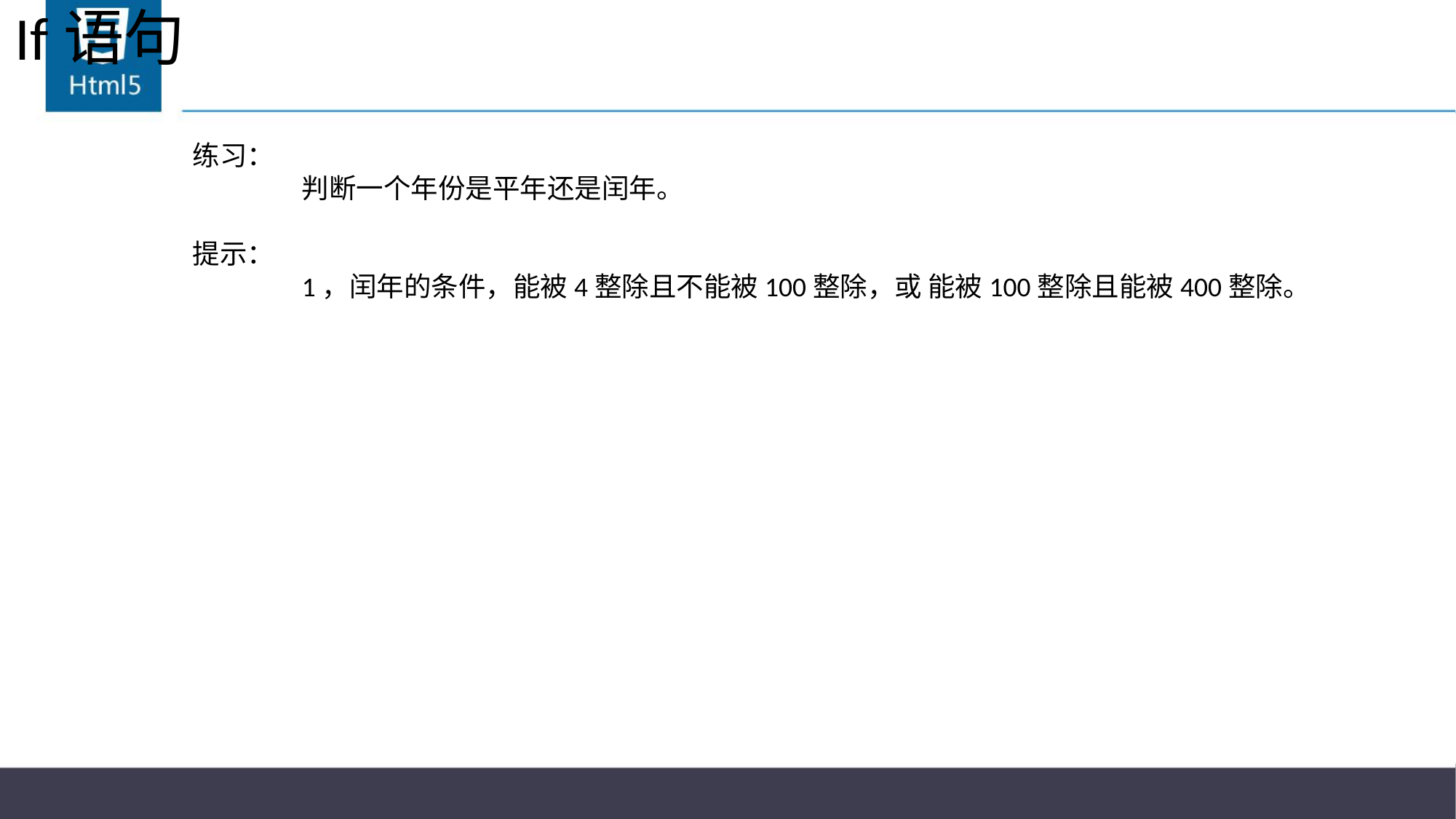

# If语句
练习：
	判断一个年份是平年还是闰年。

提示：
	1，闰年的条件，能被4整除且不能被100整除，或 能被100整除且能被400整除。